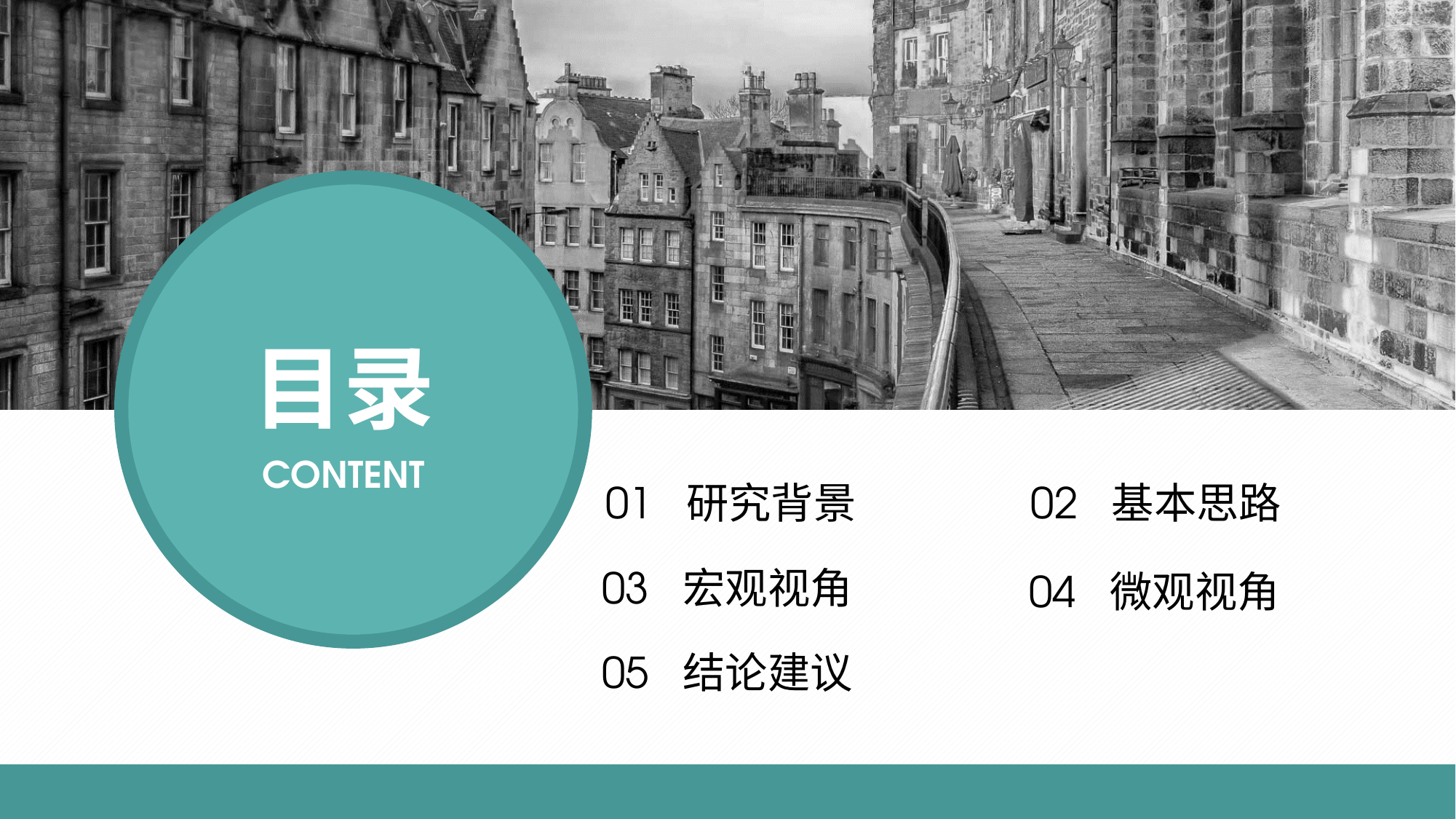

目录
CONTENT
02  基本思路
01  研究背景
03  宏观视角
04  微观视角
05  结论建议